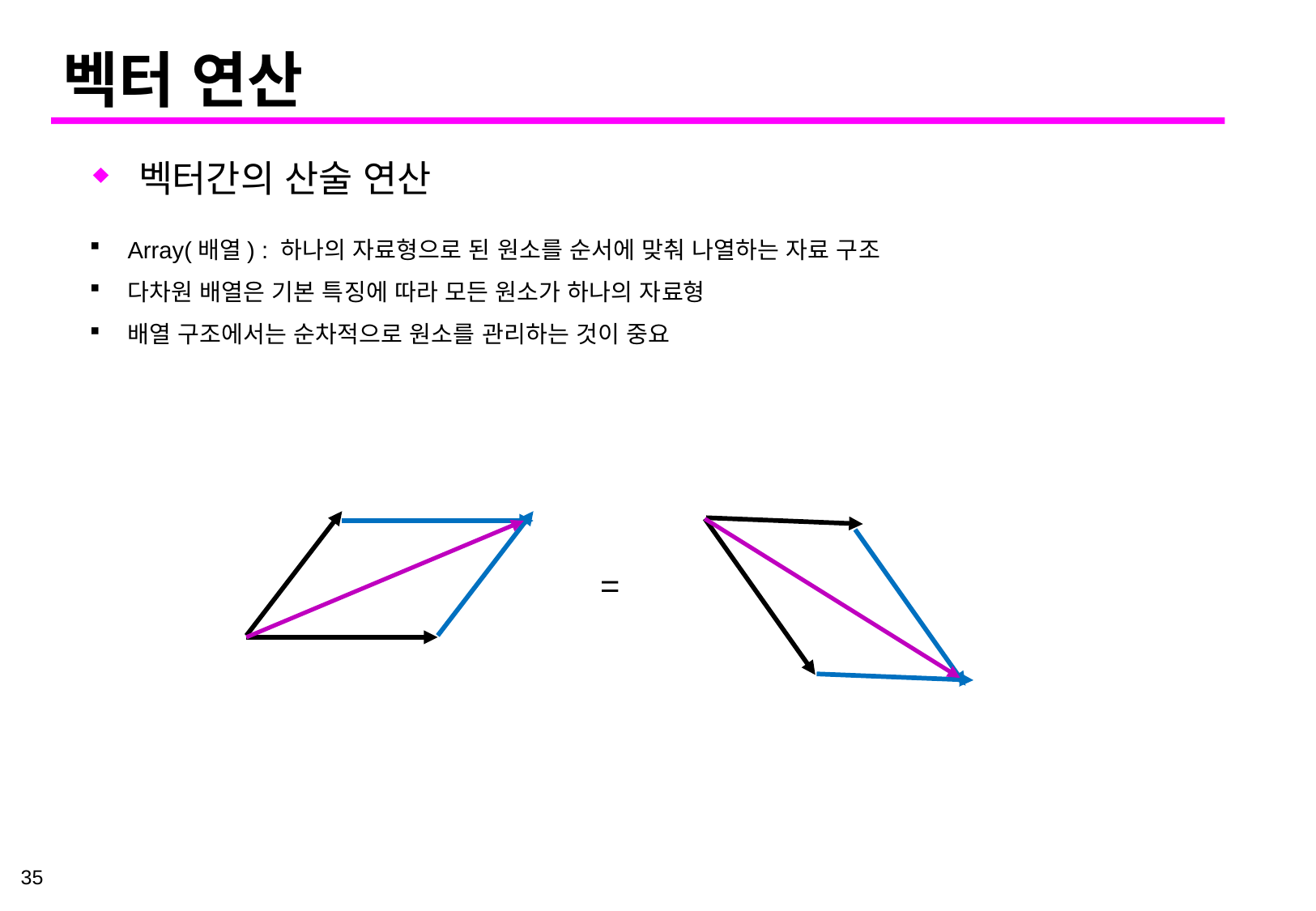

# 벡터 연산
벡터간의 산술 연산
Array(배열) : 하나의 자료형으로 된 원소를 순서에 맞춰 나열하는 자료 구조
다차원 배열은 기본 특징에 따라 모든 원소가 하나의 자료형
배열 구조에서는 순차적으로 원소를 관리하는 것이 중요

=
35